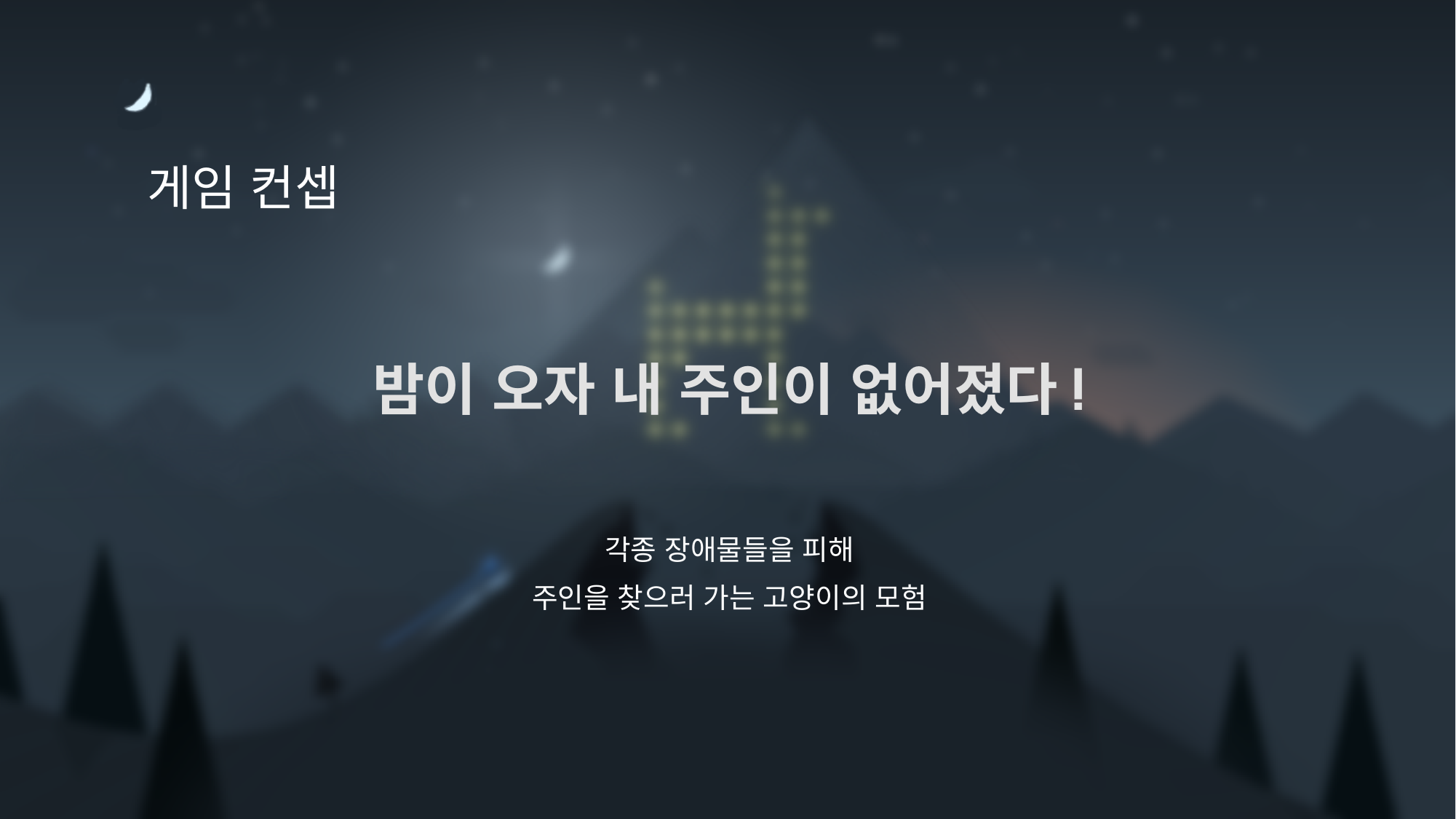

# 게임 컨셉

밤이 오자 내 주인이 없어졌다!

각종 장애물들을 피해
주인을 찾으러 가는 고양이의 모험